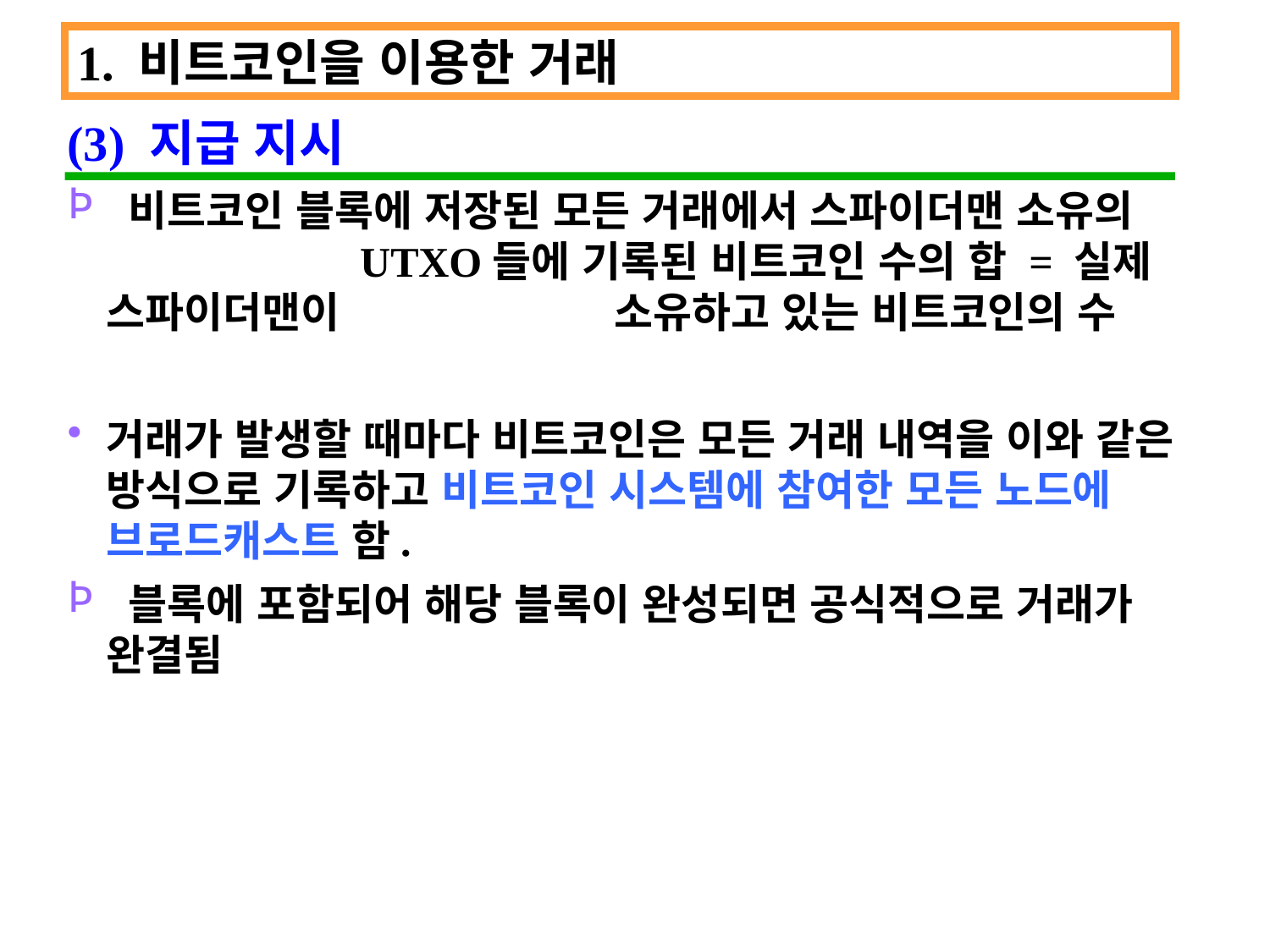

1. 비트코인을 이용한 거래
(3) 지급 지시
 비트코인 블록에 저장된 모든 거래에서 스파이더맨 소유의 		UTXO들에 기록된 비트코인 수의 합 = 실제 스파이더맨이 			소유하고 있는 비트코인의 수

거래가 발생할 때마다 비트코인은 모든 거래 내역을 이와 같은 방식으로 기록하고 비트코인 시스템에 참여한 모든 노드에 브로드캐스트 함.
 블록에 포함되어 해당 블록이 완성되면 공식적으로 거래가 완결됨